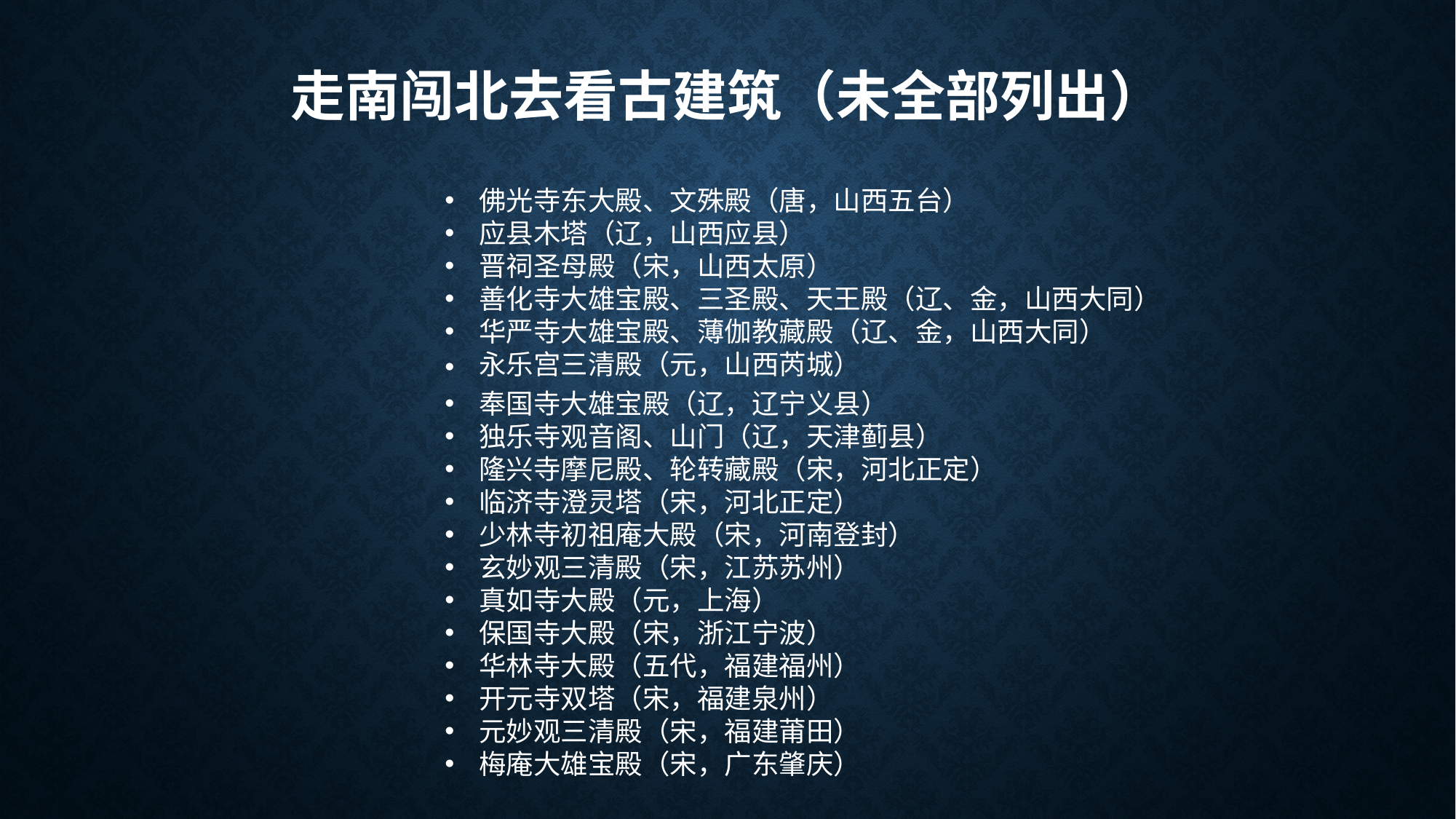

# 走南闯北去看古建筑（未全部列出）
佛光寺东大殿、文殊殿（唐，山西五台）
应县木塔（辽，山西应县）
晋祠圣母殿（宋，山西太原）
善化寺大雄宝殿、三圣殿、天王殿（辽、金，山西大同）
华严寺大雄宝殿、薄伽教藏殿（辽、金，山西大同）
永乐宫三清殿（元，山西芮城）
奉国寺大雄宝殿（辽，辽宁义县）
独乐寺观音阁、山门（辽，天津蓟县）
隆兴寺摩尼殿、轮转藏殿（宋，河北正定）
临济寺澄灵塔（宋，河北正定）
少林寺初祖庵大殿（宋，河南登封）
玄妙观三清殿（宋，江苏苏州）
真如寺大殿（元，上海）
保国寺大殿（宋，浙江宁波）
华林寺大殿（五代，福建福州）
开元寺双塔（宋，福建泉州）
元妙观三清殿（宋，福建莆田）
梅庵大雄宝殿（宋，广东肇庆）